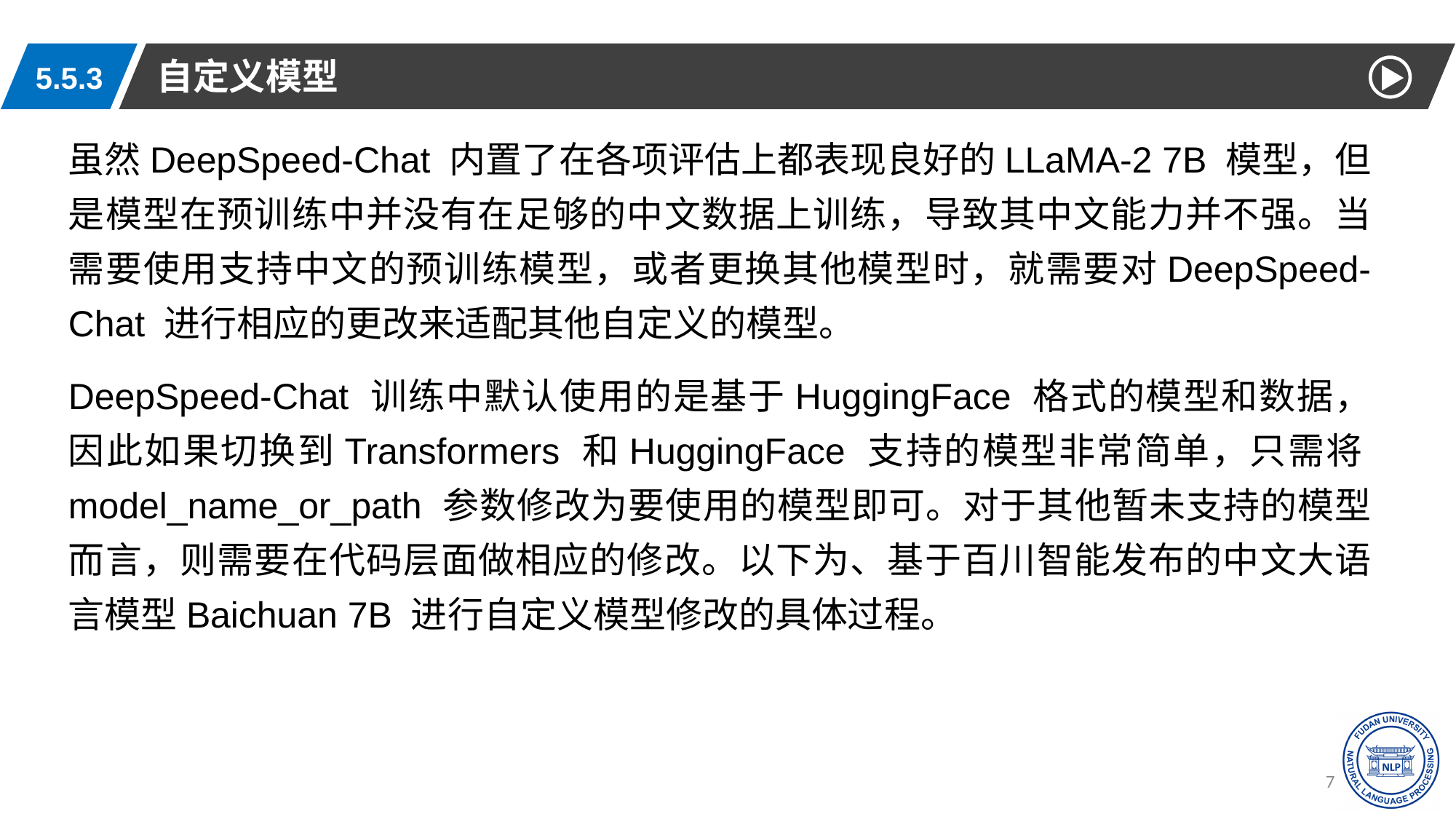

自定义模型
5.5.3

虽然DeepSpeed-Chat 内置了在各项评估上都表现良好的LLaMA-2 7B 模型，但是模型在预训练中并没有在足够的中文数据上训练，导致其中文能力并不强。当需要使用支持中文的预训练模型，或者更换其他模型时，就需要对DeepSpeed-Chat 进行相应的更改来适配其他自定义的模型。
DeepSpeed-Chat 训练中默认使用的是基于HuggingFace 格式的模型和数据，因此如果切换到Transformers 和HuggingFace 支持的模型非常简单，只需将model_name_or_path 参数修改为要使用的模型即可。对于其他暂未支持的模型而言，则需要在代码层面做相应的修改。以下为、基于百川智能发布的中文大语言模型Baichuan 7B 进行自定义模型修改的具体过程。
77